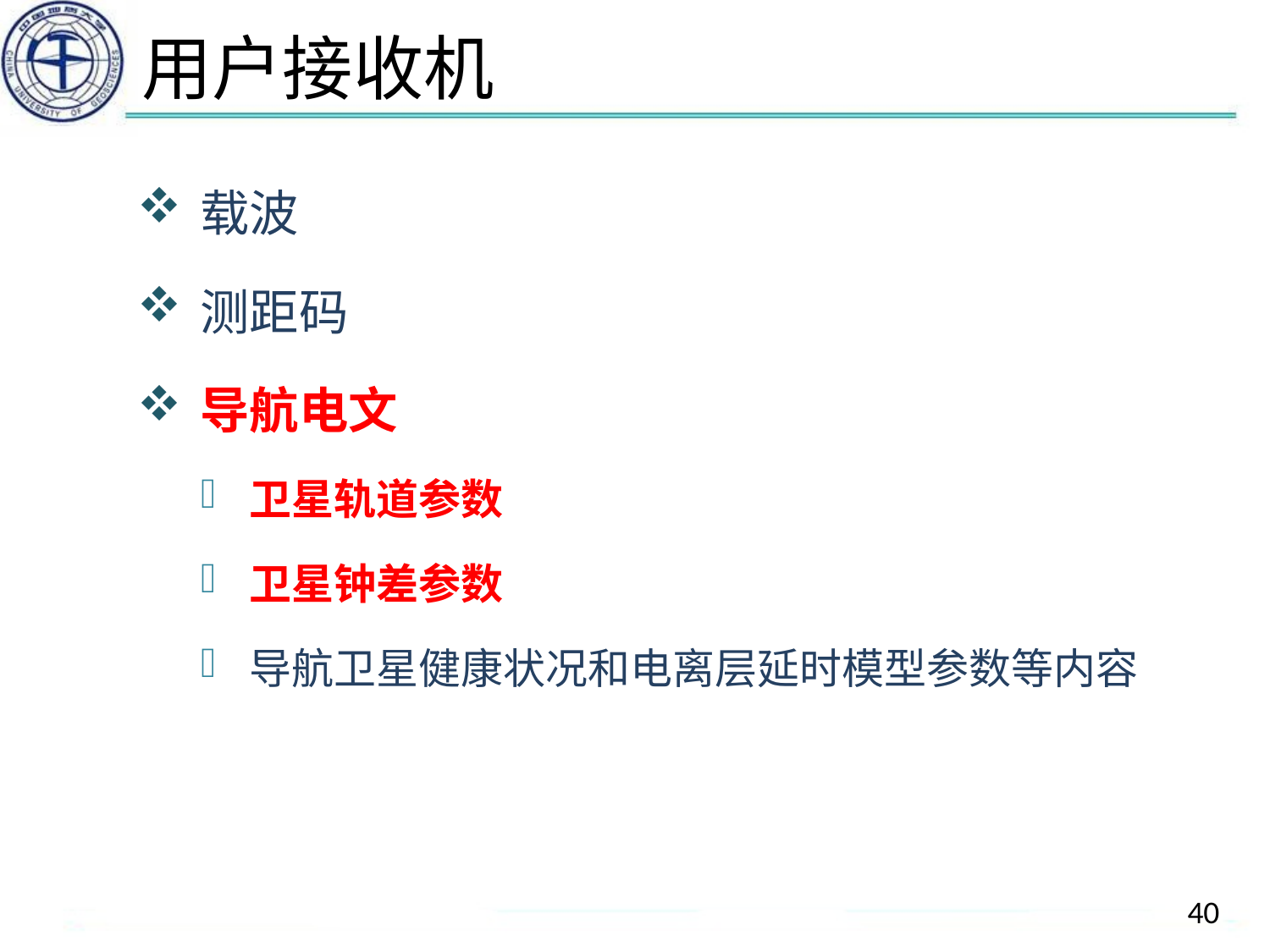

# 用户接收机
载波
测距码
导航电文
卫星轨道参数
卫星钟差参数
导航卫星健康状况和电离层延时模型参数等内容

40